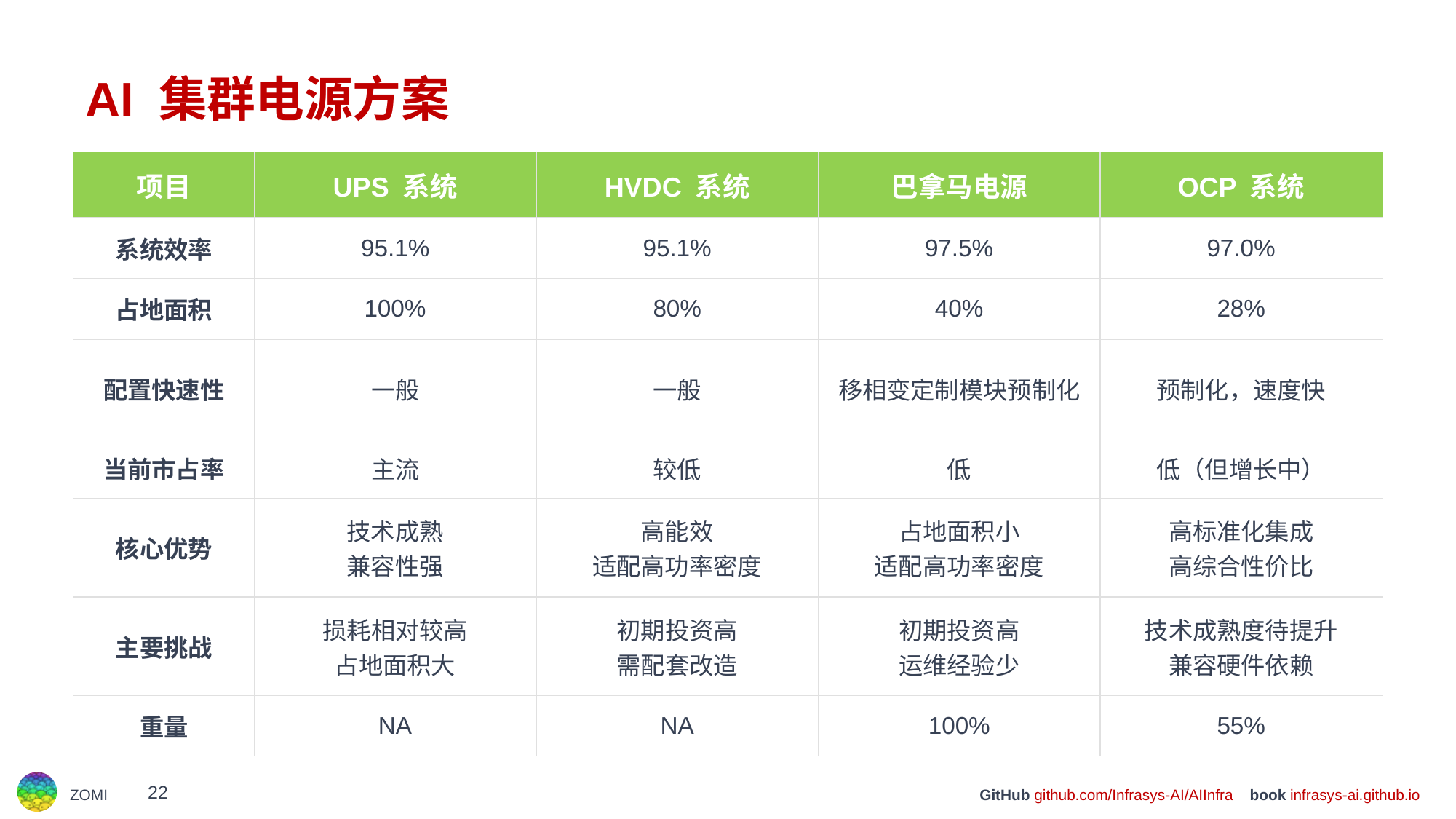

# AI 集群电源方案
| 项目 | UPS 系统 | HVDC 系统 | 巴拿马电源 | OCP 系统 |
| --- | --- | --- | --- | --- |
| 系统效率 | 95.1% | 95.1% | 97.5% | 97.0% |
| 占地面积 | 100% | 80% | 40% | 28% |
| 配置快速性 | 一般 | 一般 | 移相变定制模块预制化 | 预制化，速度快 |
| 当前市占率 | 主流 | 较低 | 低 | 低（但增长中） |
| 核心优势 | 技术成熟 兼容性强 | 高能效 适配高功率密度 | 占地面积小 适配高功率密度 | 高标准化集成 高综合性价比 |
| 主要挑战 | 损耗相对较高 占地面积大 | 初期投资高 需配套改造 | 初期投资高 运维经验少 | 技术成熟度待提升 兼容硬件依赖 |
| 重量 | NA | NA | 100% | 55% |